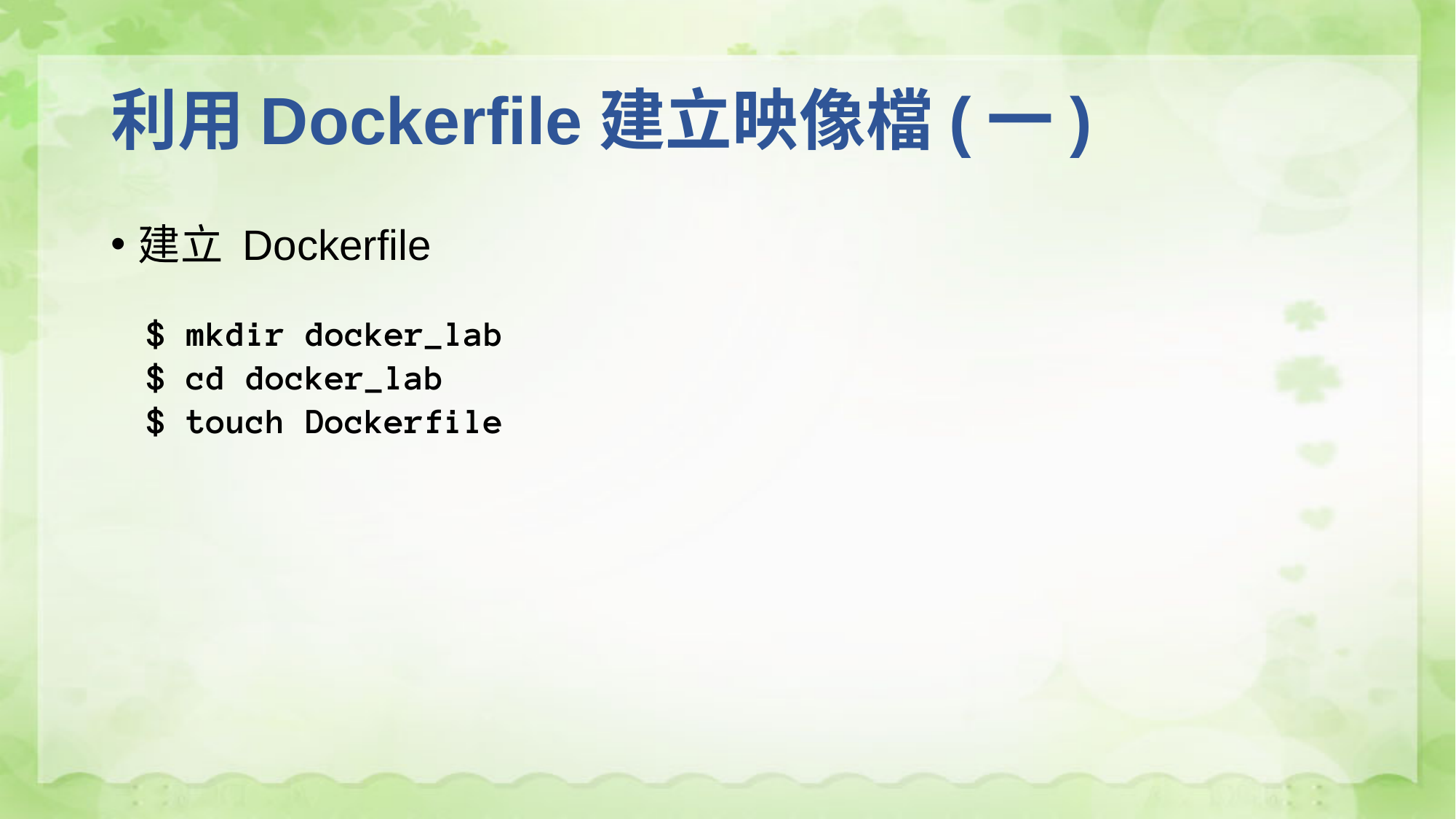

# 利用Dockerfile建立映像檔(一)
建立 Dockerfile

$ mkdir docker_lab
$ cd docker_lab
$ touch Dockerfile